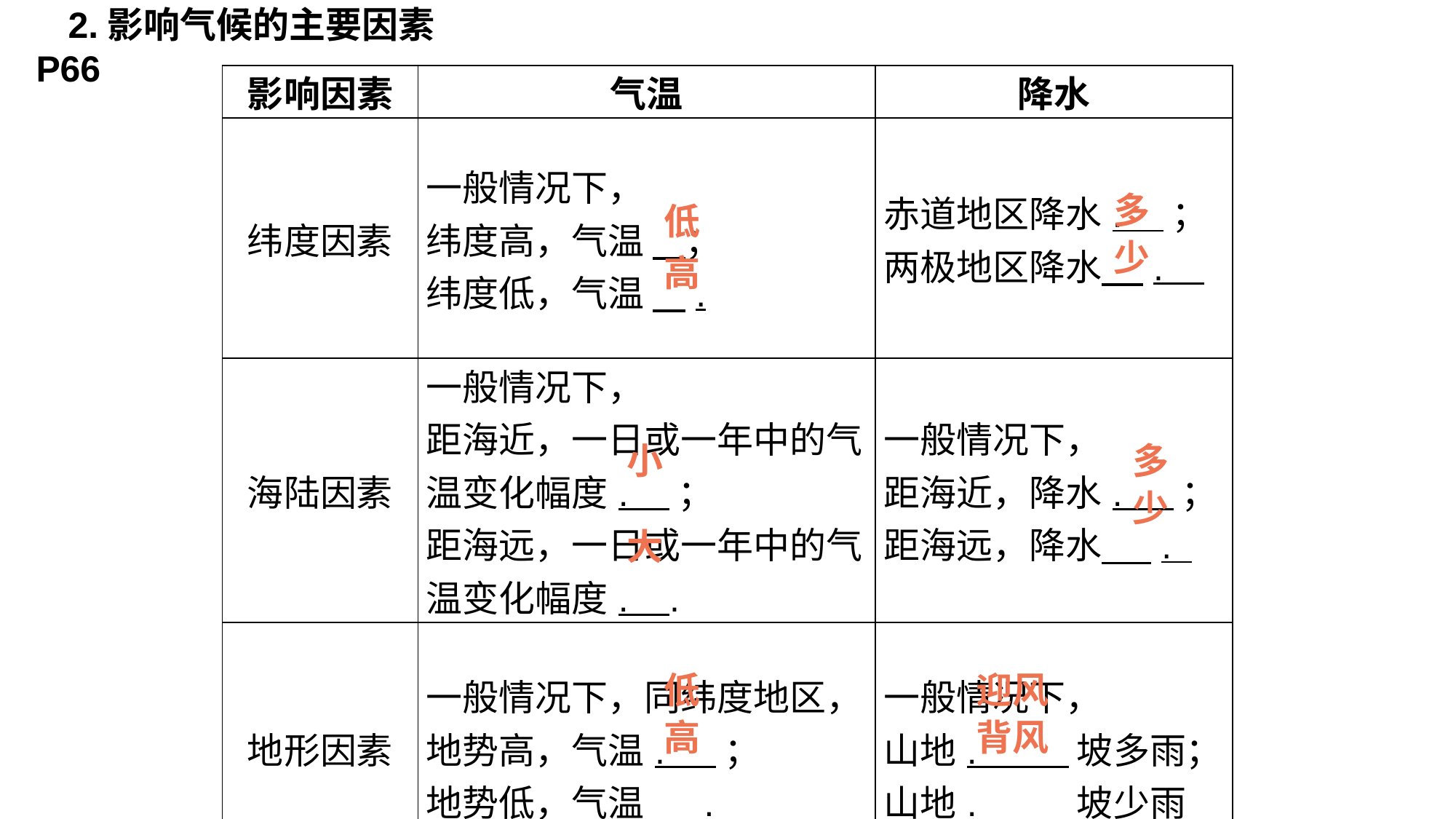

2.影响气候的主要因素P66

| 影响因素 | 气温 | 降水 |
| --- | --- | --- |
| 纬度因素 | 一般情况下， 纬度高，气温 ； 纬度低，气温 . | 赤道地区降水. ；两极地区降水 . |
| 海陆因素 | 一般情况下， 距海近，一日或一年中的气温变化幅度. ； 距海远，一日或一年中的气温变化幅度. . | 一般情况下， 距海近，降水. ；距海远，降水 . |
| 地形因素 | 一般情况下，同纬度地区，地势高，气温. ； 地势低，气温 . | 一般情况下， 山地. 坡多雨；山地. 坡少雨 |
多
低
少
高
小
多
少
大
迎风
低
高
背风